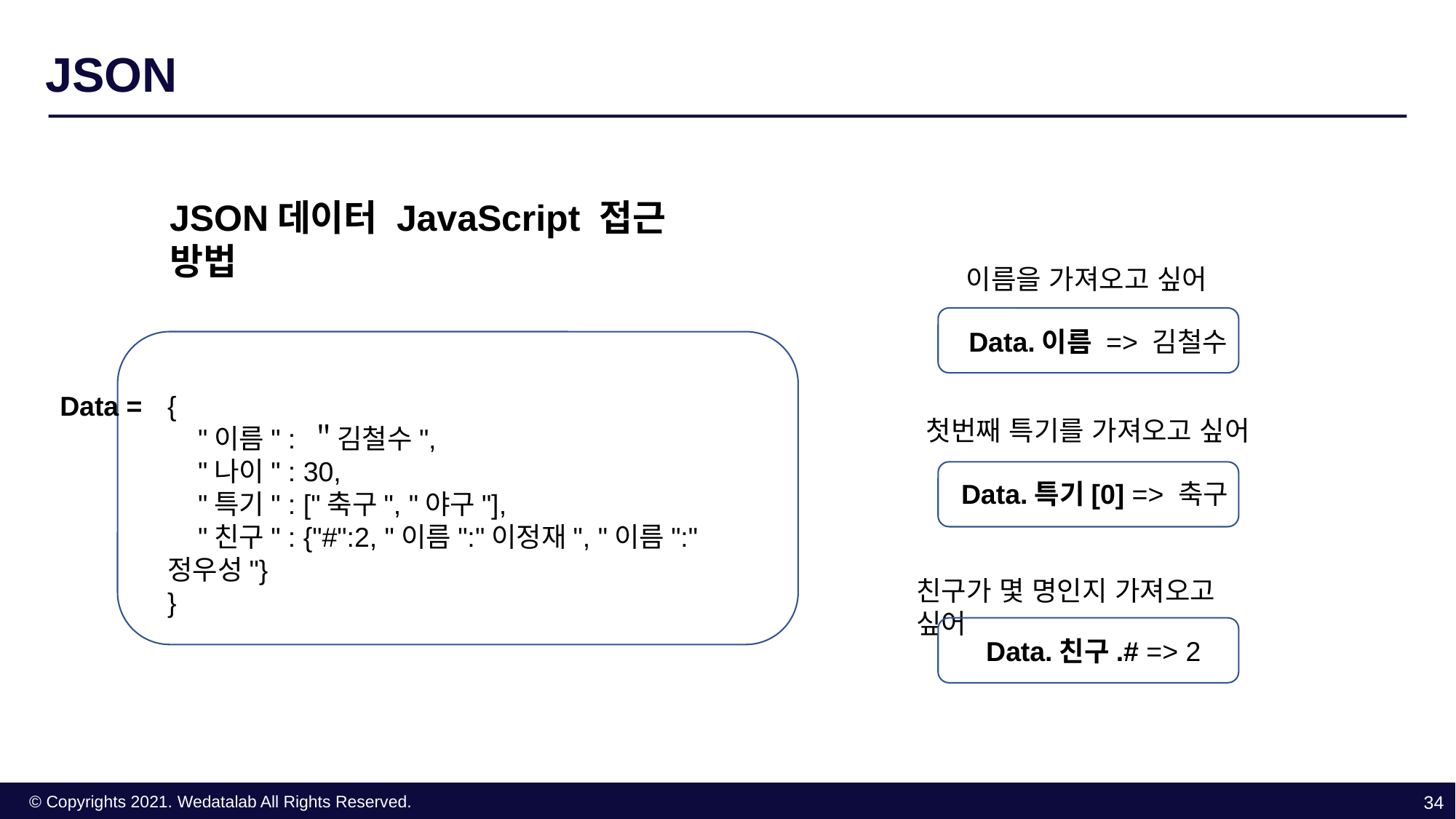

JSON
JSON데이터 JavaScript 접근 방법
이름을 가져오고 싶어

Data.이름 => 김철수

Data =
{
    "이름" : ＂김철수",
    "나이" : 30,
    "특기" : ["축구", "야구"],
    "친구" : {"#":2, "이름":"이정재", "이름":"정우성"}
}
첫번째 특기를 가져오고 싶어

Data.특기[0] => 축구
친구가 몇 명인지 가져오고 싶어

Data.친구.# => 2
34
© Copyrights 2021. Wedatalab All Rights Reserved.